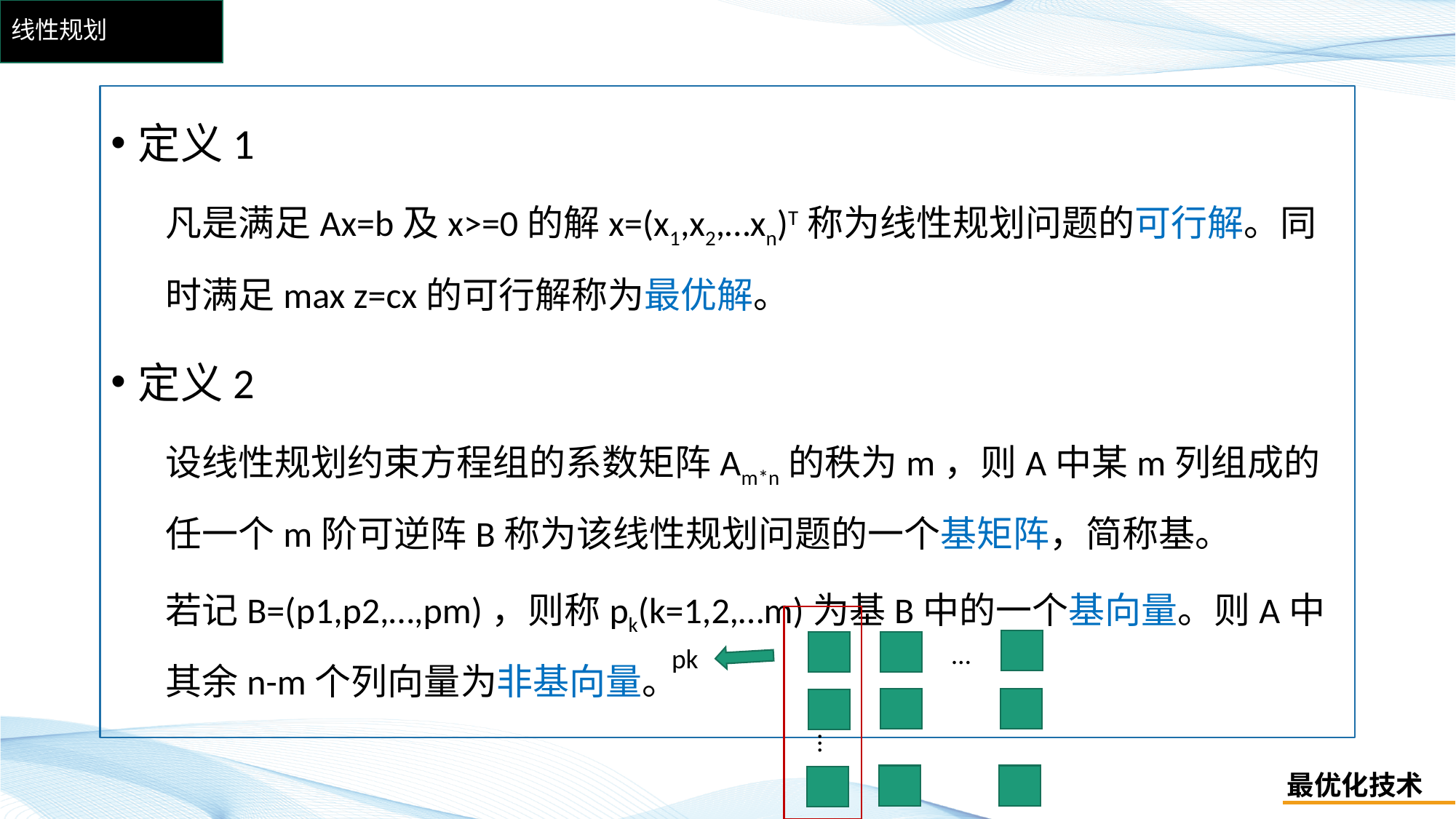

# 线性规划
定义1
凡是满足Ax=b及x>=0的解x=(x1,x2,…xn)T称为线性规划问题的可行解。同时满足max z=cx的可行解称为最优解。
定义2
设线性规划约束方程组的系数矩阵Am*n的秩为m，则A中某m列组成的任一个m阶可逆阵B称为该线性规划问题的一个基矩阵，简称基。
若记B=(p1,p2,…,pm)，则称pk(k=1,2,…m)为基B中的一个基向量。则A中其余n-m个列向量为非基向量。

pk

…

…